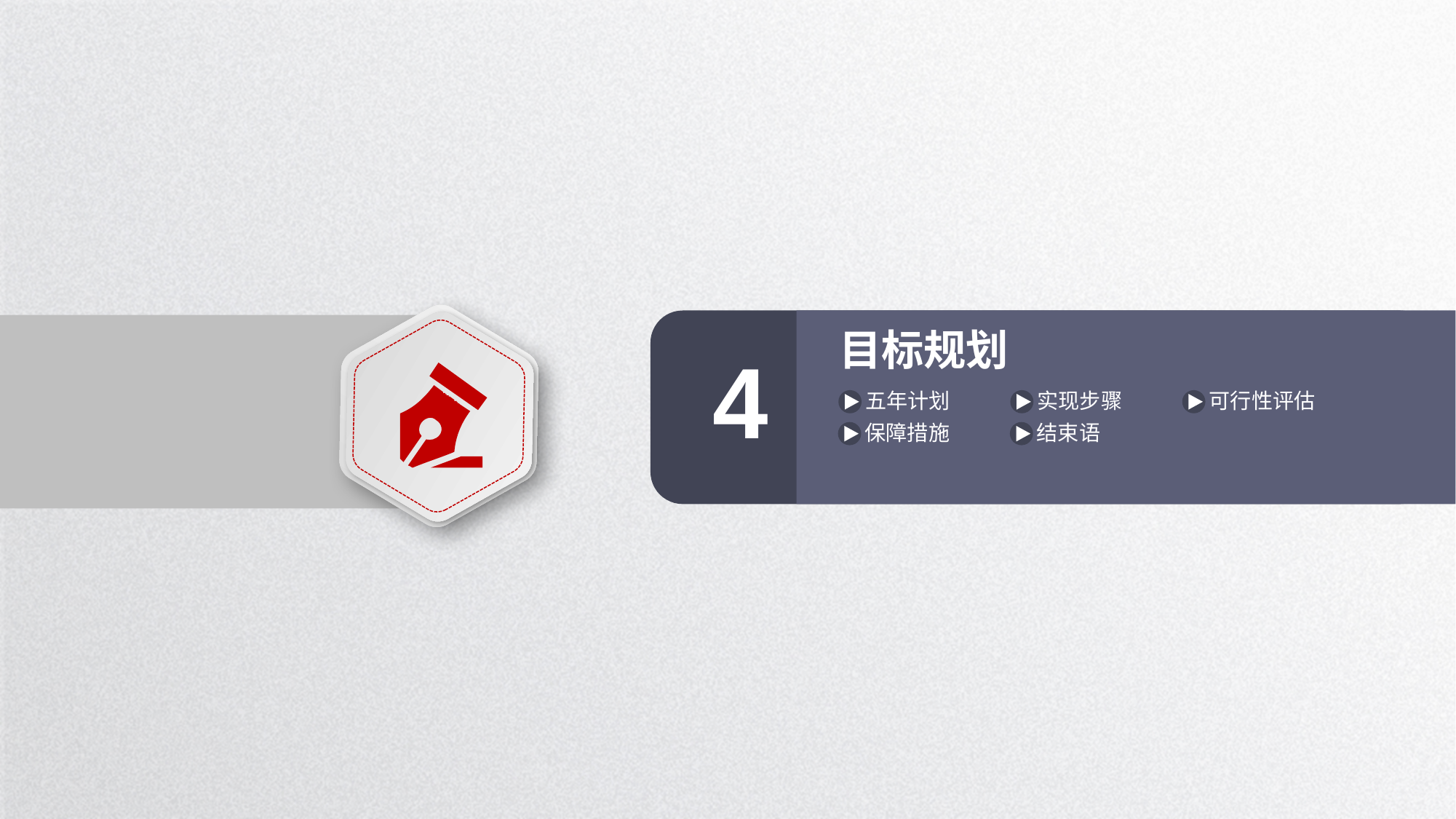

目标规划

4

五年计划

实现步骤

可行性评估

保障措施

结束语

延时符